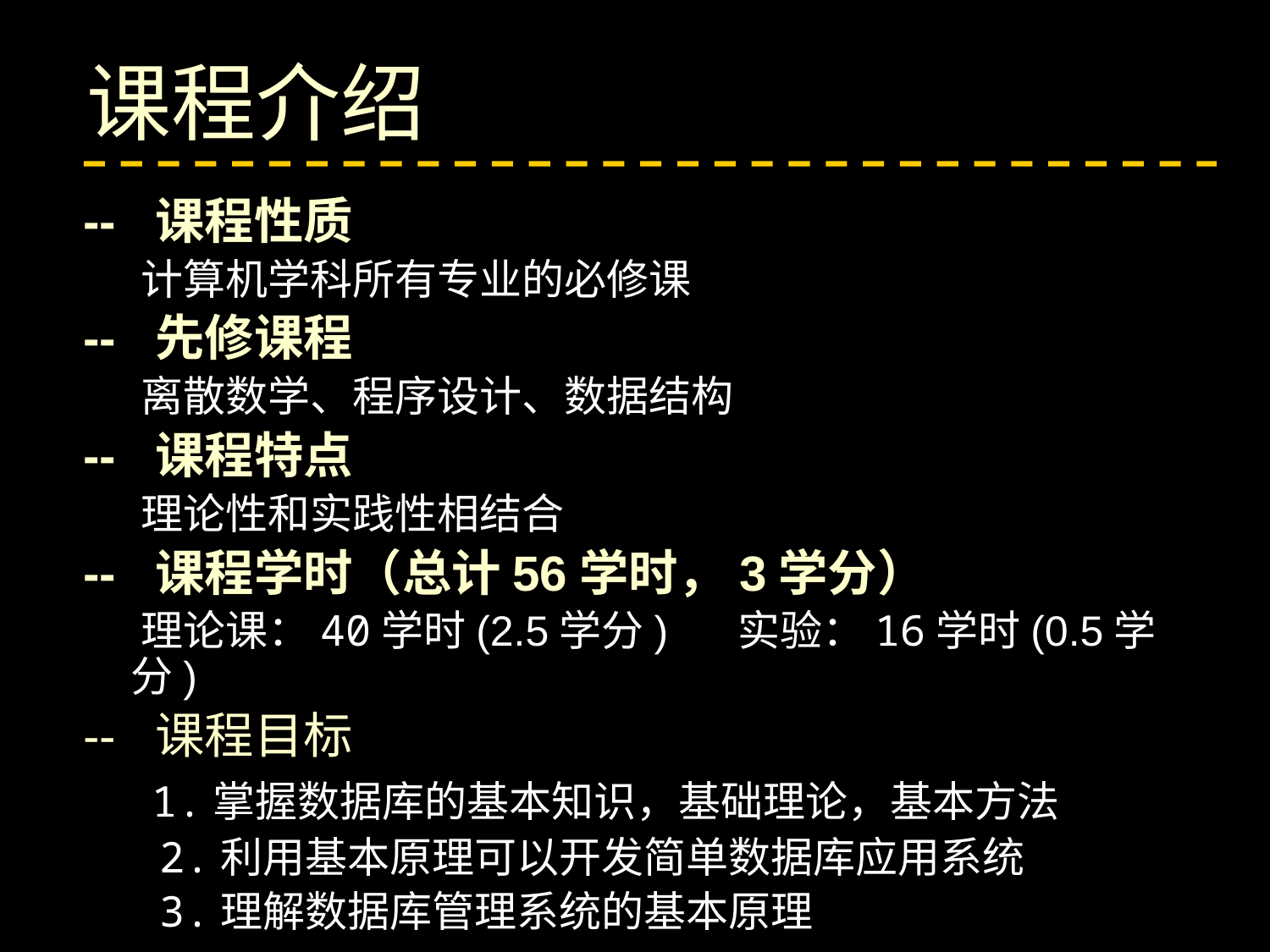

课程介绍

--  课程性质
     计算机学科所有专业的必修课
--  先修课程
     离散数学、程序设计、数据结构
--  课程特点
     理论性和实践性相结合
--  课程学时（总计56学时，3学分）
     理论课：40学时(2.5学分)     实验：16学时(0.5学分)
--  课程目标
     1.掌握数据库的基本知识，基础理论，基本方法
   2.利用基本原理可以开发简单数据库应用系统
   3.理解数据库管理系统的基本原理

9